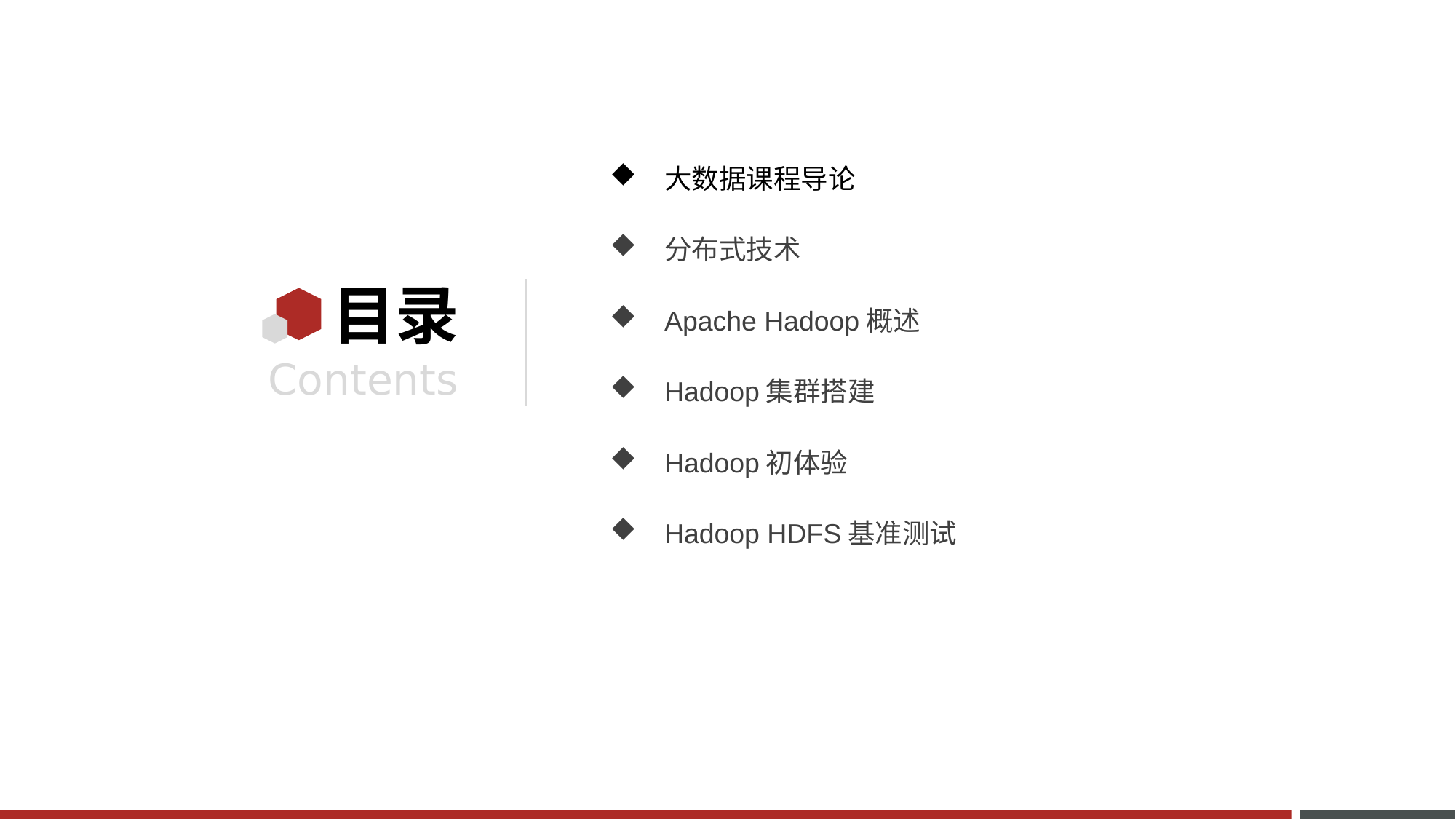

大数据课程导论
分布式技术
Apache Hadoop概述
Hadoop集群搭建
Hadoop初体验
Hadoop HDFS基准测试